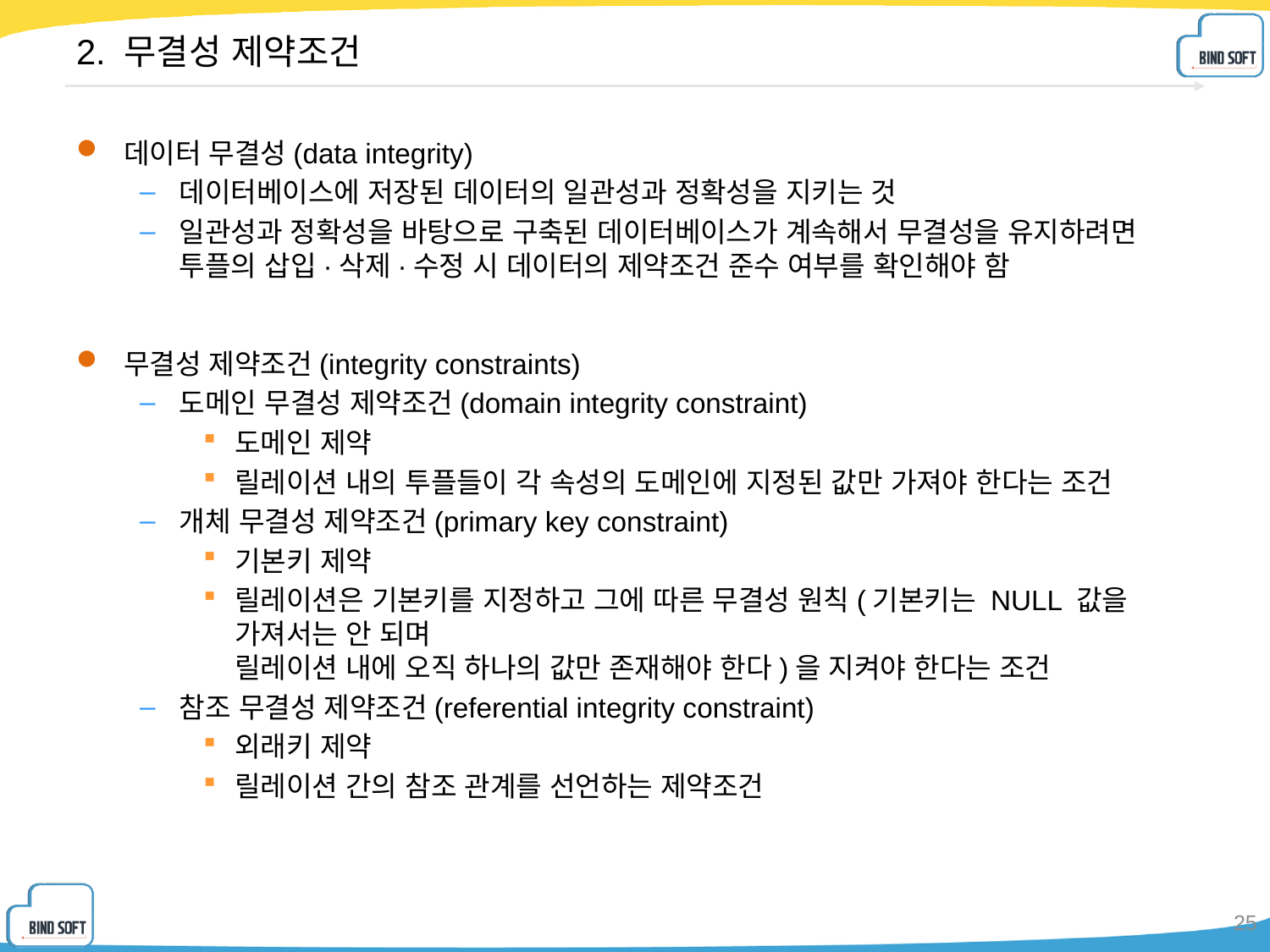

# 2. 무결성 제약조건
데이터 무결성(data integrity)
데이터베이스에 저장된 데이터의 일관성과 정확성을 지키는 것
일관성과 정확성을 바탕으로 구축된 데이터베이스가 계속해서 무결성을 유지하려면 투플의 삽입·삭제·수정 시 데이터의 제약조건 준수 여부를 확인해야 함

무결성 제약조건(integrity constraints)
도메인 무결성 제약조건(domain integrity constraint)
도메인 제약
릴레이션 내의 투플들이 각 속성의 도메인에 지정된 값만 가져야 한다는 조건
개체 무결성 제약조건(primary key constraint)
기본키 제약
릴레이션은 기본키를 지정하고 그에 따른 무결성 원칙(기본키는 NULL 값을 가져서는 안 되며
릴레이션 내에 오직 하나의 값만 존재해야 한다)을 지켜야 한다는 조건
참조 무결성 제약조건(referential integrity constraint)
외래키 제약
릴레이션 간의 참조 관계를 선언하는 제약조건
25